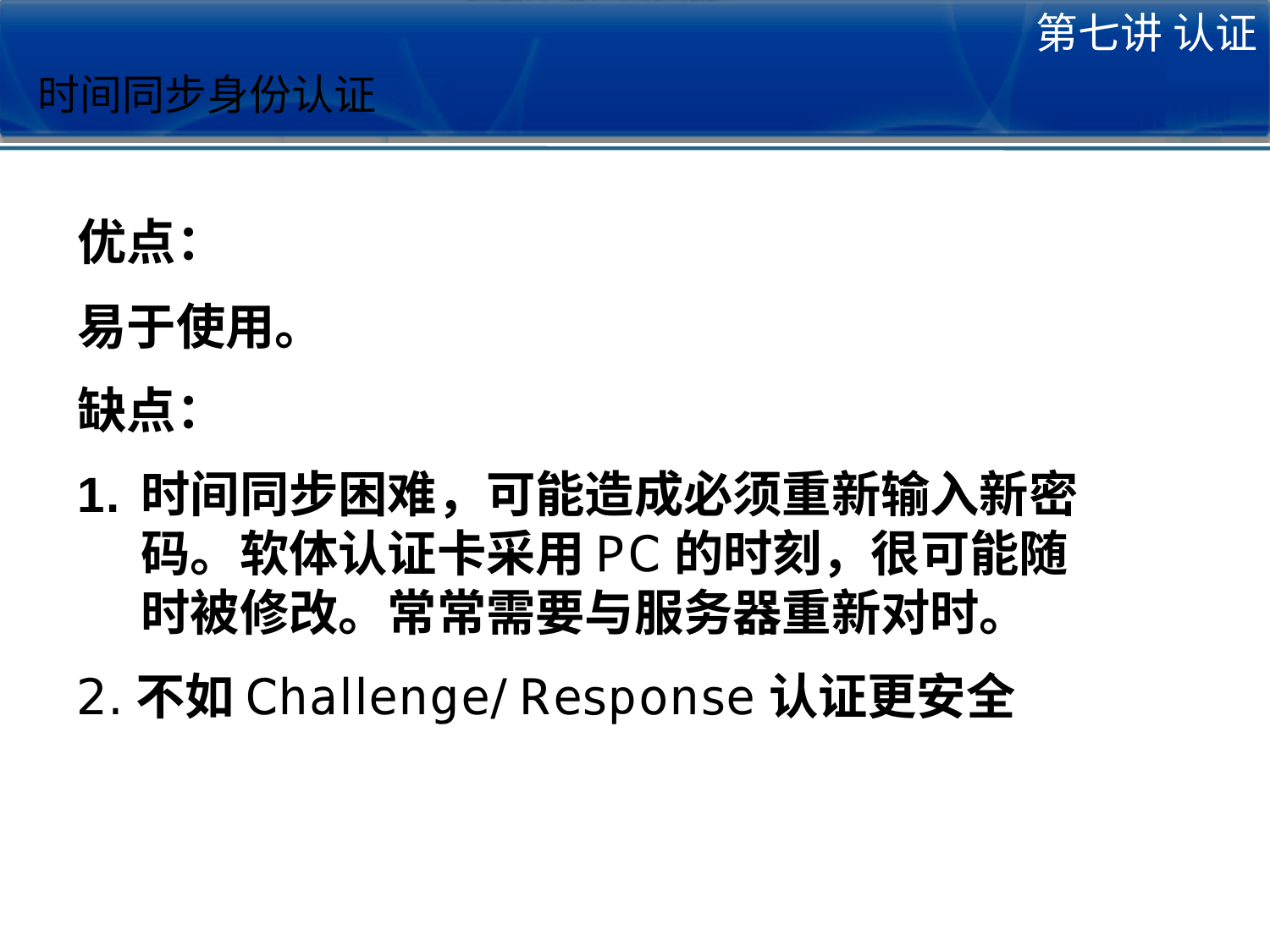

第七讲 认证
时间同步身份认证
优点：
易于使用。
缺点：
时间同步困难，可能造成必须重新输入新密码。软体认证卡采用PC的时刻，很可能随时被修改。常常需要与服务器重新对时。
2.不如Challenge/Response认证更安全